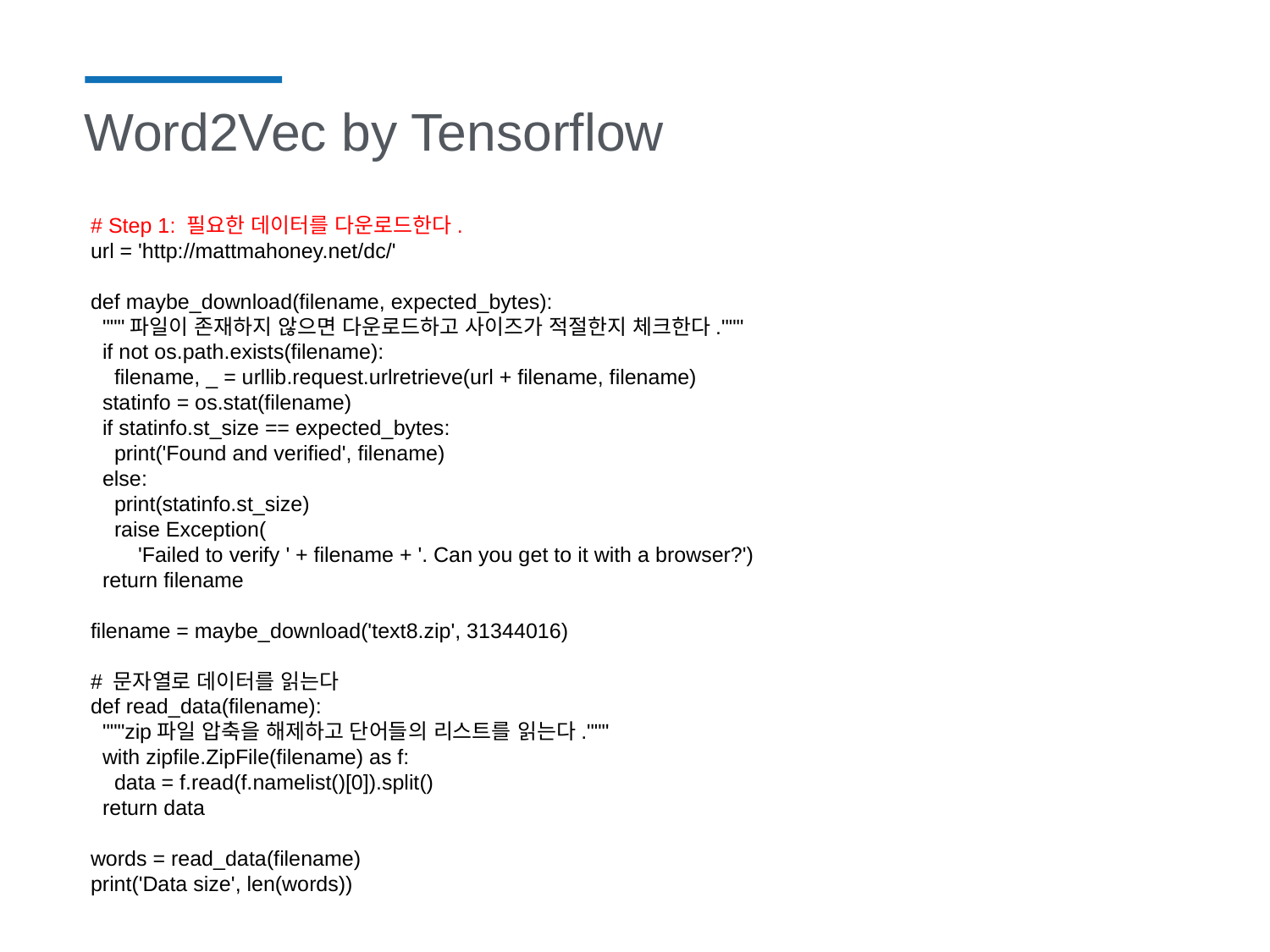

# Word2Vec by Tensorflow
# Step 1: 필요한 데이터를 다운로드한다.
url = 'http://mattmahoney.net/dc/'

def maybe_download(filename, expected_bytes):
  """파일이 존재하지 않으면 다운로드하고 사이즈가 적절한지 체크한다."""
  if not os.path.exists(filename):
    filename, _ = urllib.request.urlretrieve(url + filename, filename)
  statinfo = os.stat(filename)
  if statinfo.st_size == expected_bytes:
    print('Found and verified', filename)
  else:
    print(statinfo.st_size)
    raise Exception(
        'Failed to verify ' + filename + '. Can you get to it with a browser?')
  return filename

filename = maybe_download('text8.zip', 31344016)

# 문자열로 데이터를 읽는다
def read_data(filename):
  """zip파일 압축을 해제하고 단어들의 리스트를 읽는다."""
  with zipfile.ZipFile(filename) as f:
    data = f.read(f.namelist()[0]).split()
  return data

words = read_data(filename)
print('Data size', len(words))